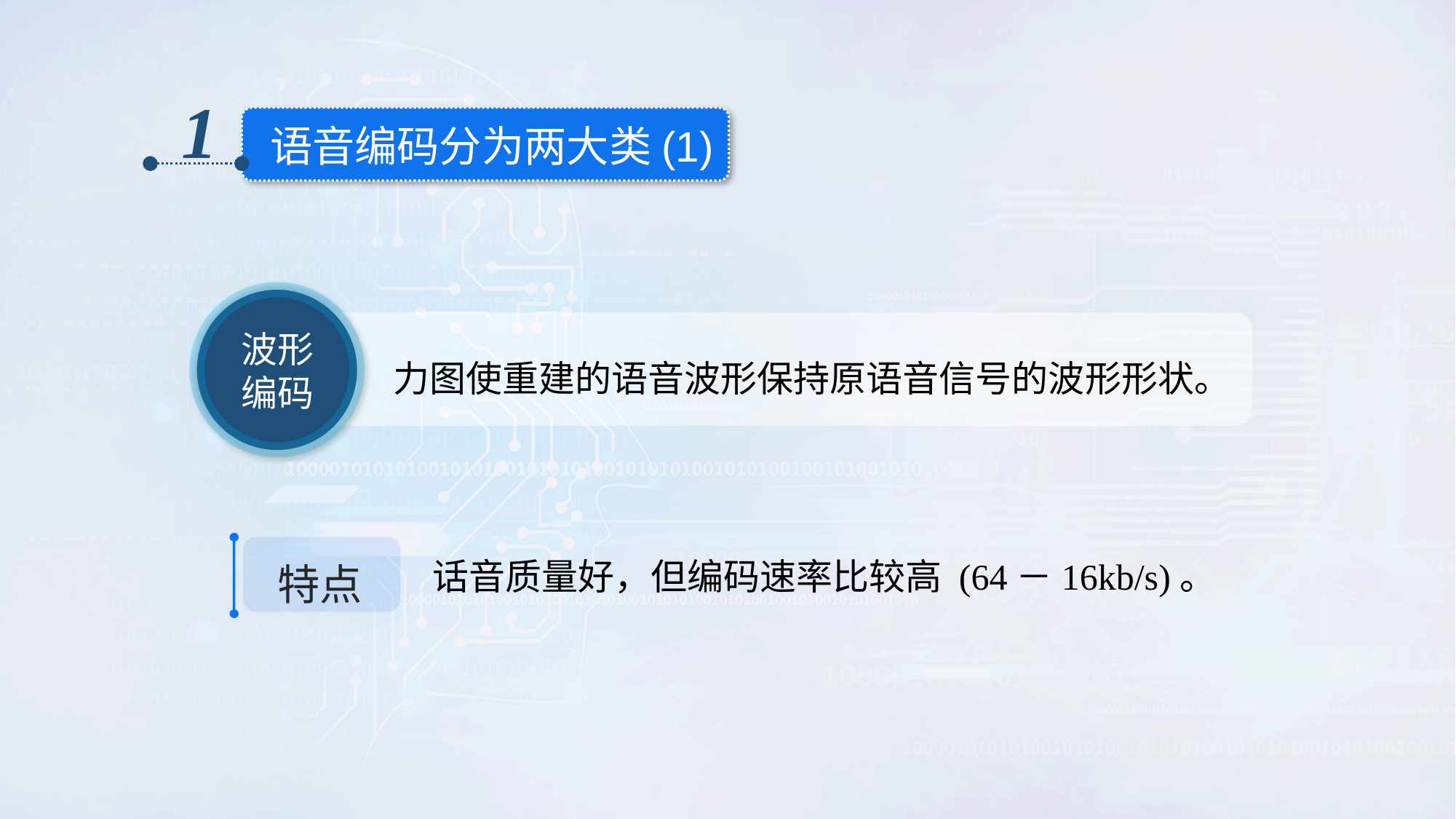

1

语音编码分为两大类(1)

波形
编码

力图使重建的语音波形保持原语音信号的波形形状。
特点

话音质量好，但编码速率比较高 (64－16kb/s)。